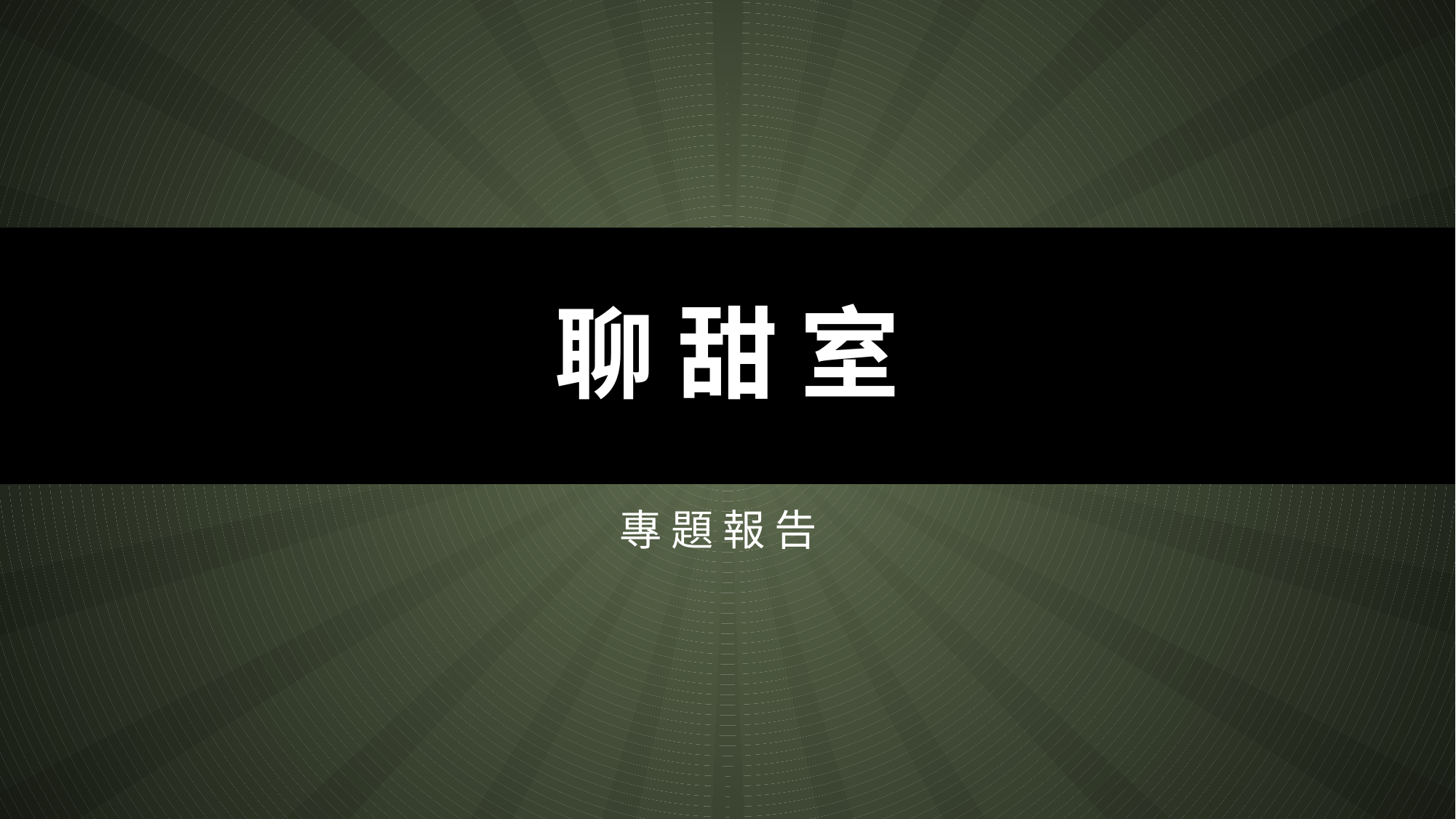

# 聊 甜 室
專 題 報 告